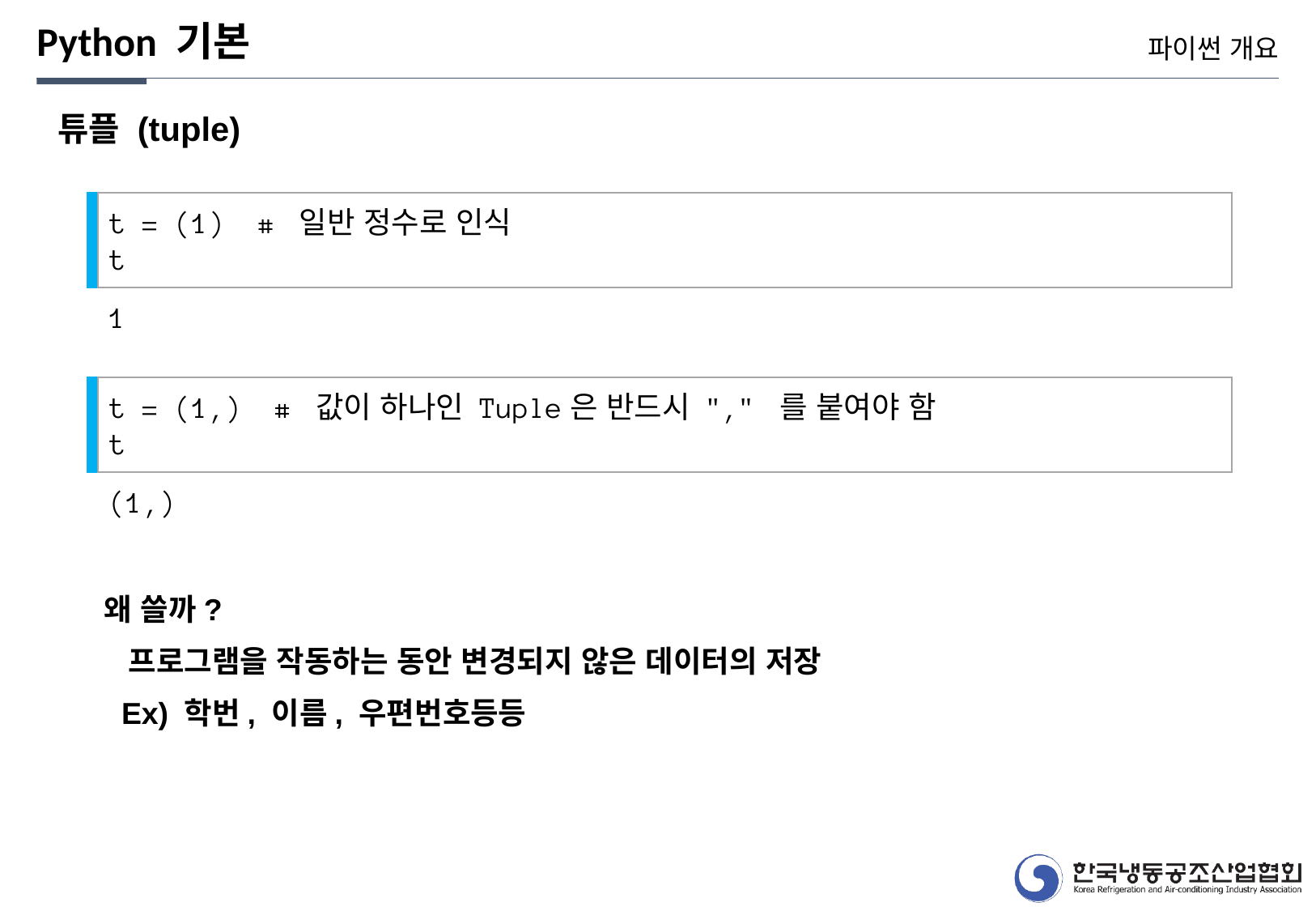

Python 기본
파이썬 개요
튜플 (tuple)

t = (1)  # 일반 정수로 인식
t
1

t = (1,)  # 값이 하나인 Tuple은 반드시 "," 를 붙여야 함
t
(1,)
왜 쓸까?
  프로그램을 작동하는 동안 변경되지 않은 데이터의 저장
  Ex) 학번, 이름, 우편번호등등